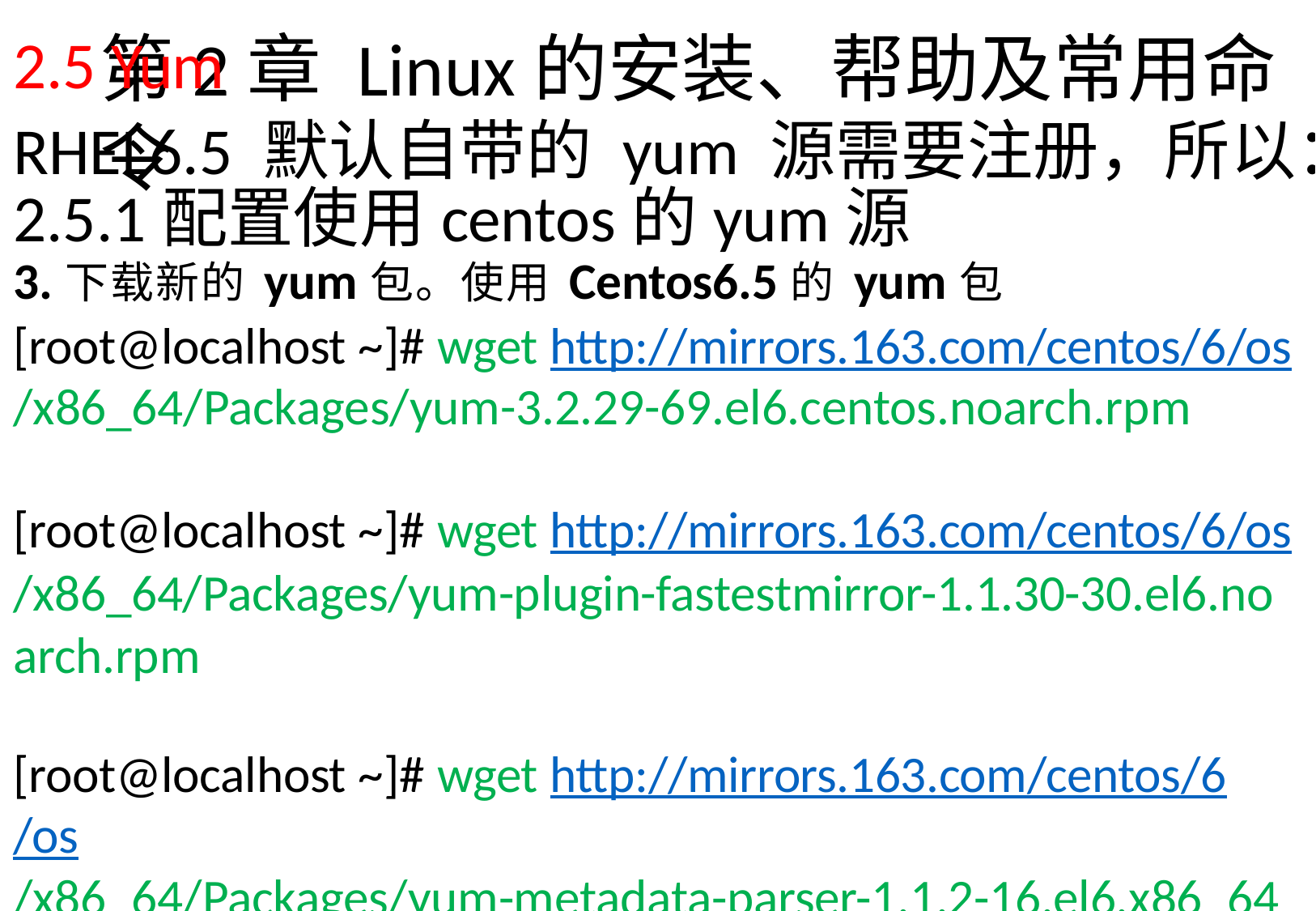

2.5 Yum
# 第2章Linux的安装、帮助及常用命令
RHEL6.5 默认自带的 yum 源需要注册，所以：
2.5.1配置使用centos的yum源
3.下载新的yum包。使用Centos6.5的yum包
[root@localhost ~]# wget http://mirrors.163.com/centos/6/os
/x86_64/Packages/yum-3.2.29-69.el6.centos.noarch.rpm

[root@localhost ~]# wget http://mirrors.163.com/centos/6/os
/x86_64/Packages/yum-plugin-fastestmirror-1.1.30-30.el6.no  arch.rpm

[root@localhost ~]# wget http://mirrors.163.com/centos/6/os
/x86_64/Packages/yum-metadata-parser-1.1.2-16.el6.x86_64
.rpm